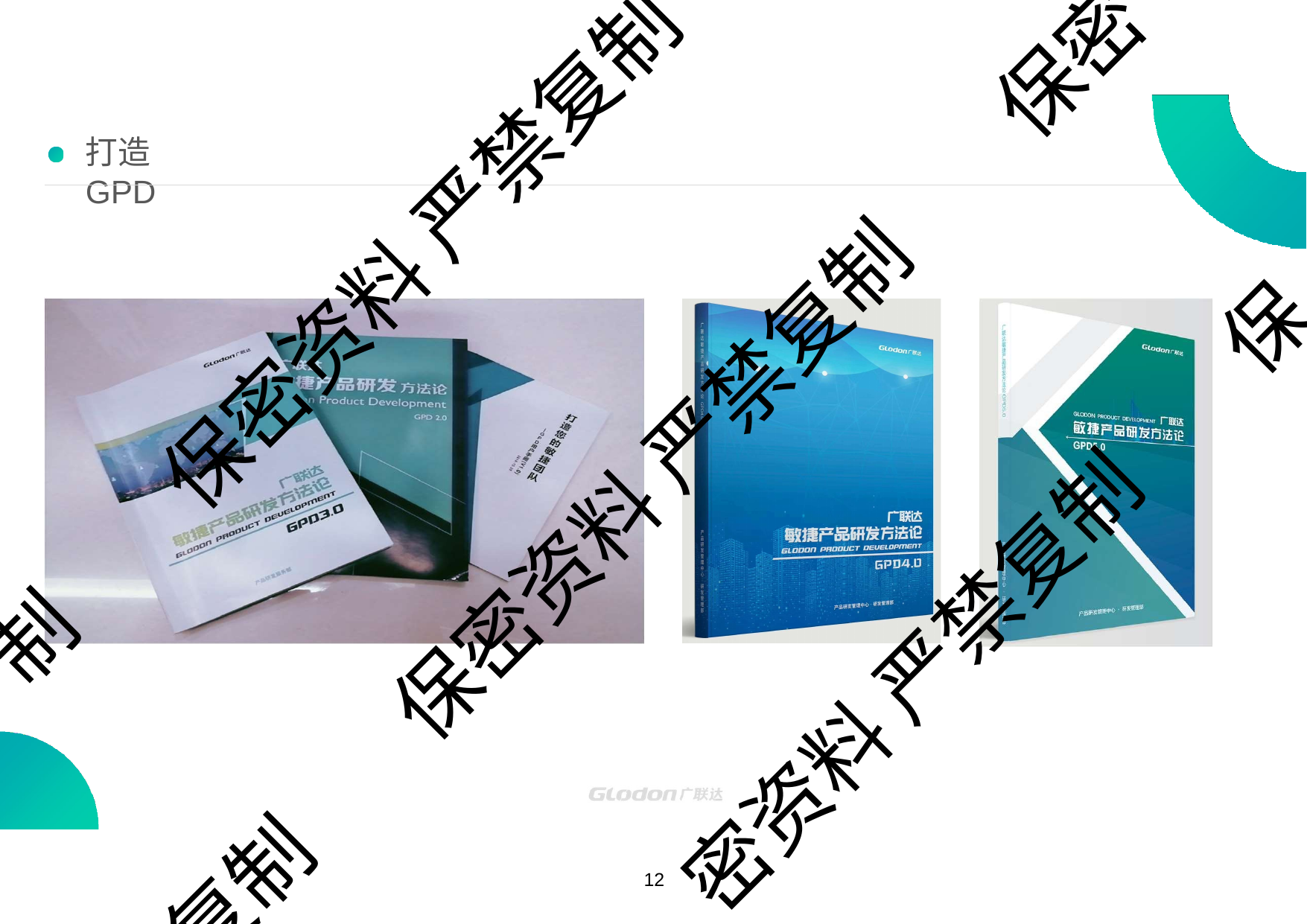

保密

# 打造GPD

保密资料 严禁复制
保

保密资料 严禁复制
制
密资料 严禁复制

复制
12